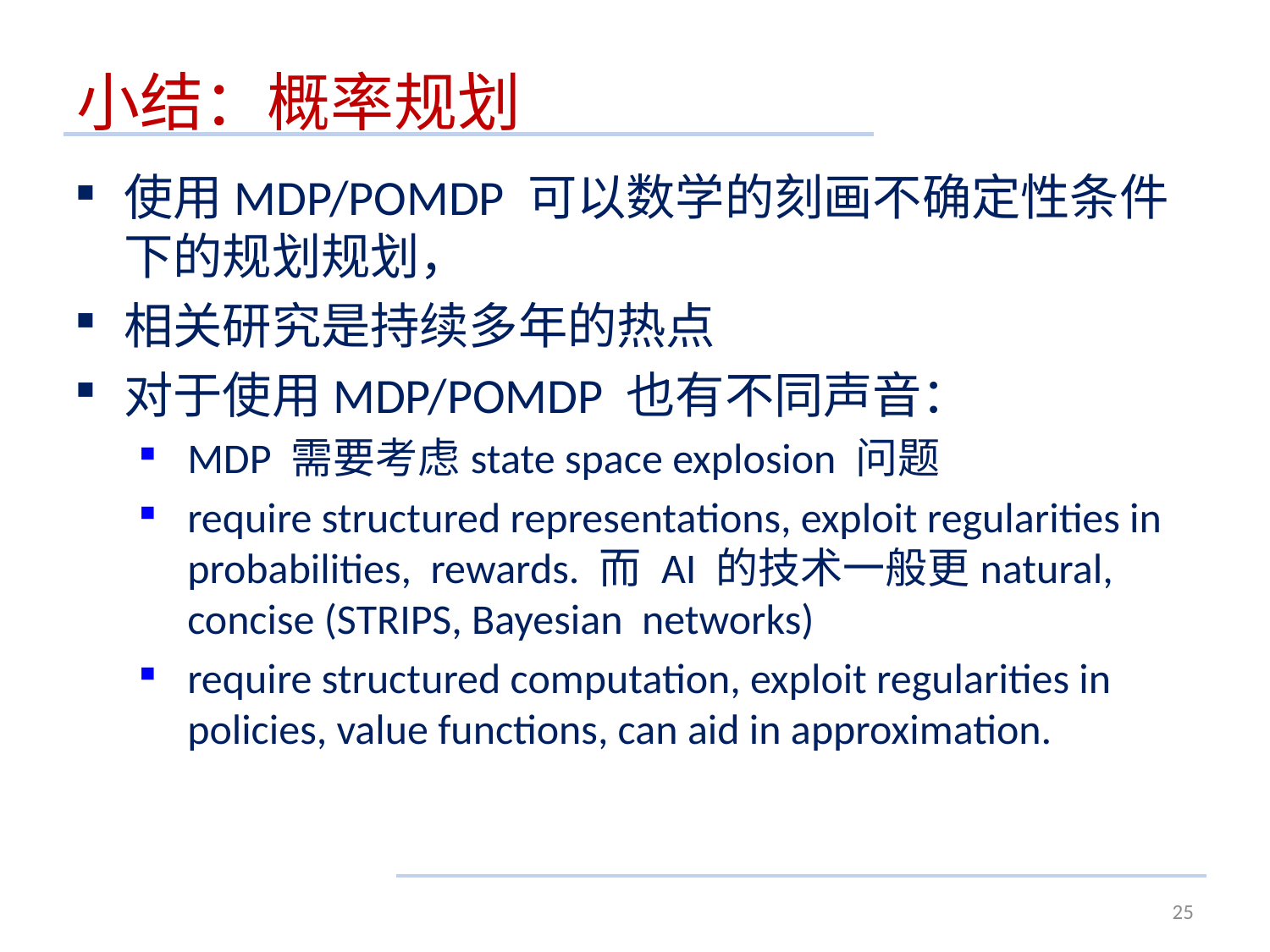

# 小结：概率规划
使用MDP/POMDP 可以数学的刻画不确定性条件下的规划规划，
相关研究是持续多年的热点
对于使用MDP/POMDP 也有不同声音：
MDP 需要考虑state space explosion 问题
require structured representations, exploit regularities in probabilities,  rewards. 而 AI 的技术一般更natural, concise (STRIPS, Bayesian  networks)
require structured computation, exploit regularities in policies, value functions, can aid in approximation.
25